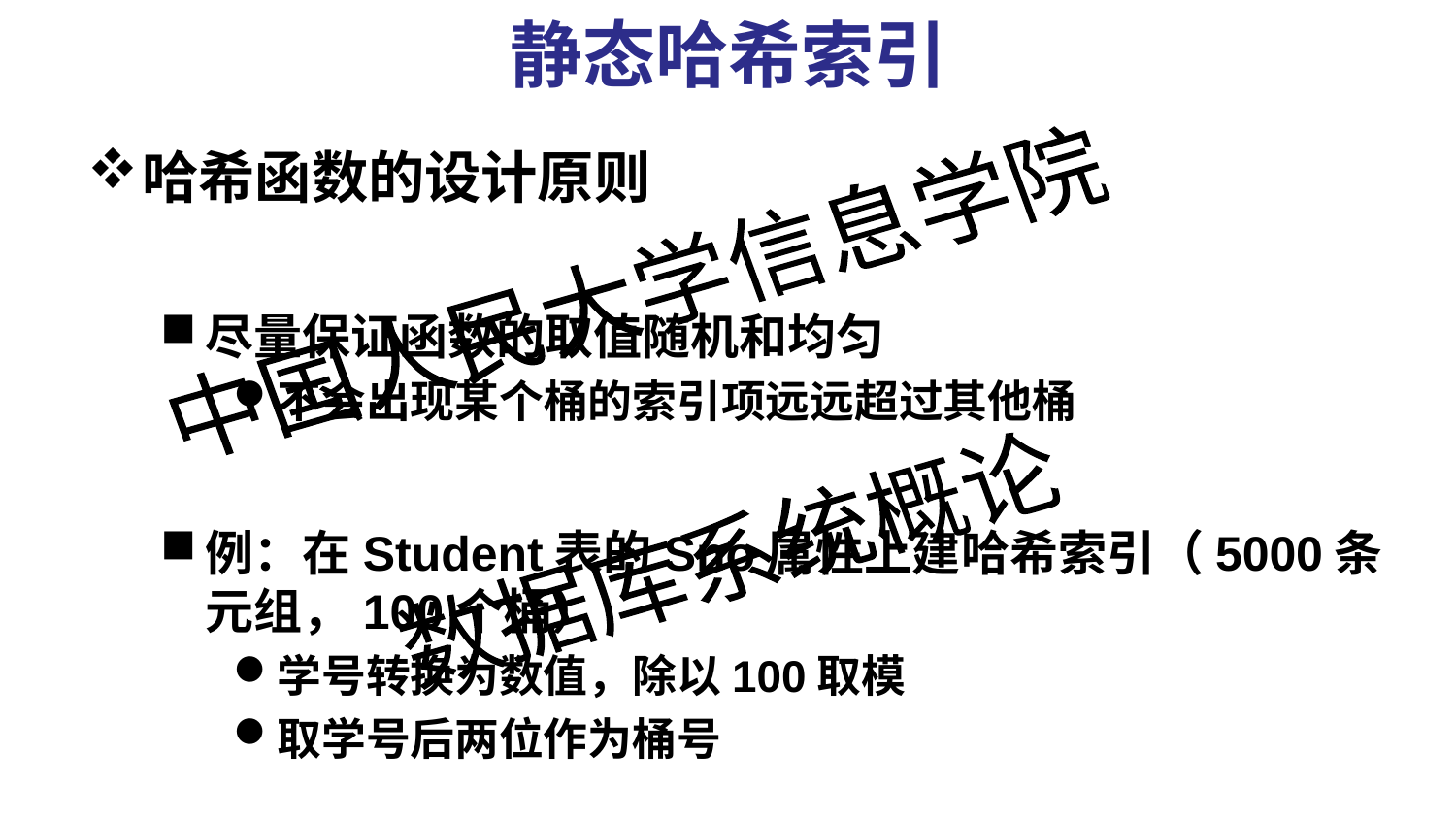

145
# 静态哈希索引
哈希函数的设计原则

尽量保证函数的取值随机和均匀
不会出现某个桶的索引项远远超过其他桶

例：在Student表的Sno属性上建哈希索引（5000条元组，100个桶）
学号转换为数值，除以100取模
取学号后两位作为桶号